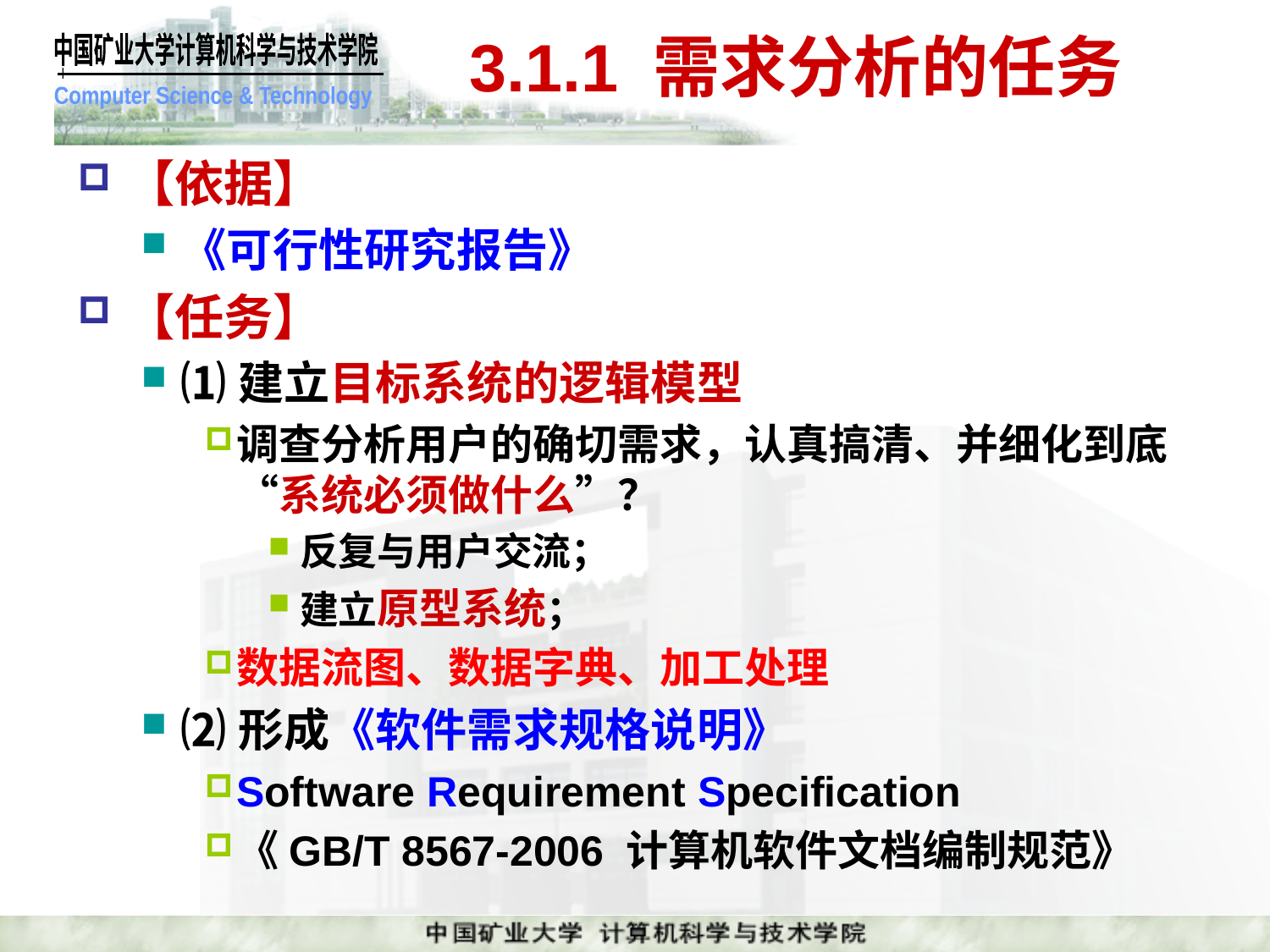

# 3.1.1 需求分析的任务
【依据】
《可行性研究报告》
【任务】
⑴建立目标系统的逻辑模型
调查分析用户的确切需求，认真搞清、并细化到底“系统必须做什么”？
反复与用户交流；
建立原型系统；
数据流图、数据字典、加工处理
⑵形成《软件需求规格说明》
Software Requirement Specification
《GB/T 8567-2006 计算机软件文档编制规范》
4